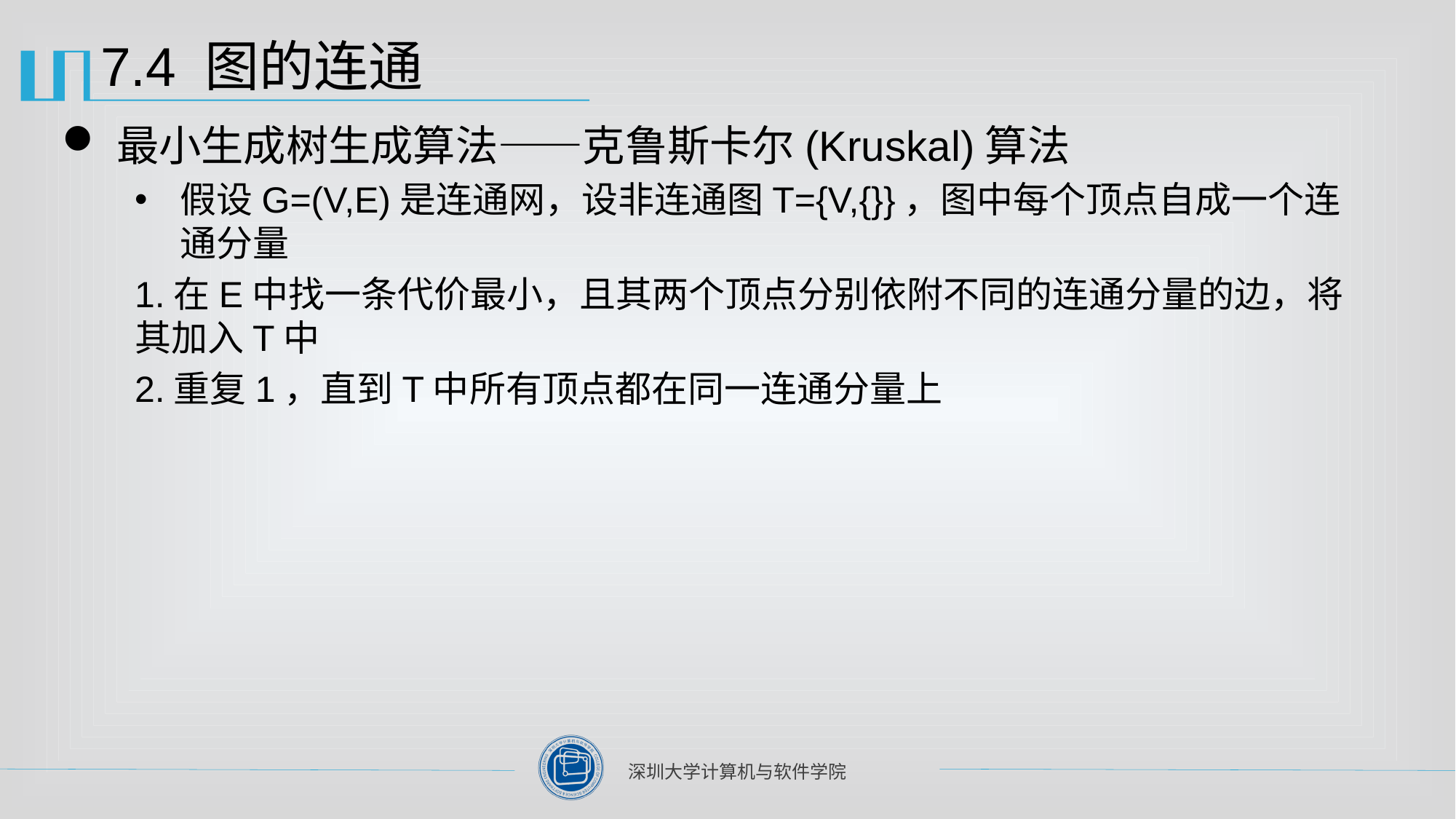

# 7.4 图的连通
最小生成树生成算法——克鲁斯卡尔(Kruskal)算法
假设G=(V,E)是连通网，设非连通图T={V,{}}，图中每个顶点自成一个连通分量
1.在E中找一条代价最小，且其两个顶点分别依附不同的连通分量的边，将其加入T中
2.重复1，直到T中所有顶点都在同一连通分量上

82